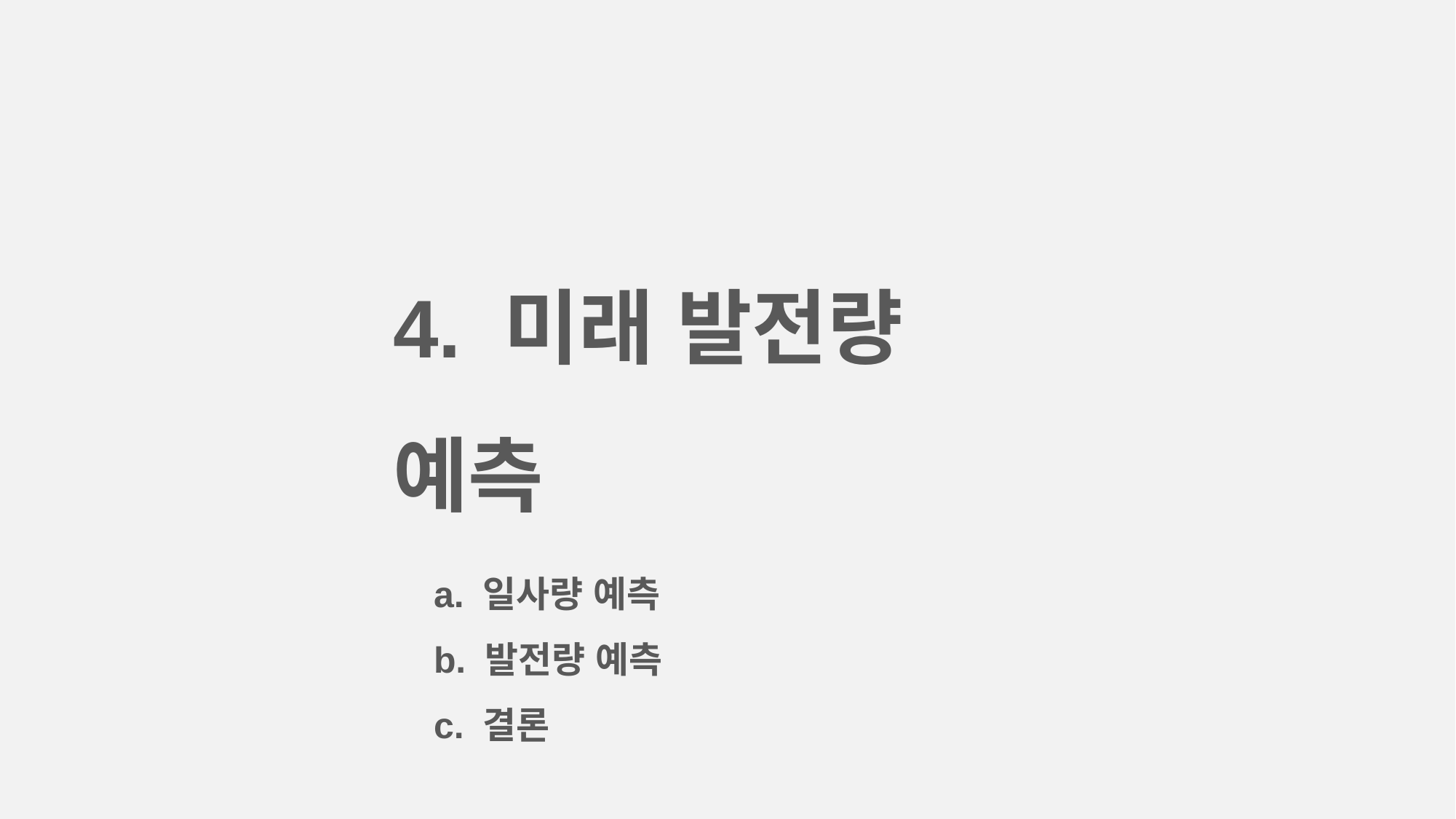

4. 미래 발전량 예측

    a. 일사량 예측
    b. 발전량 예측
    c. 결론